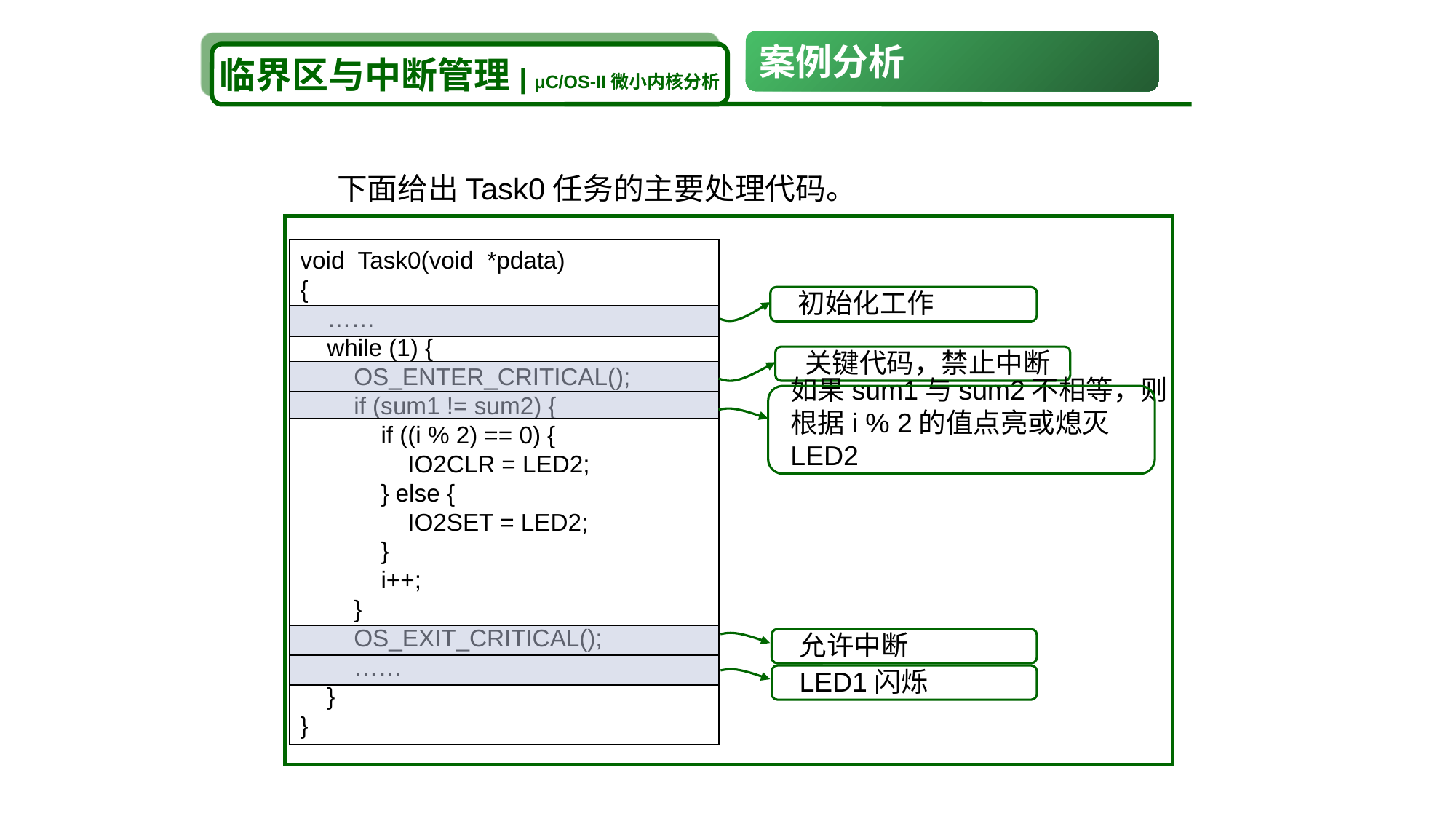

案例分析
#
临界区与中断管理| μC/OS-II微小内核分析

    下面给出Task0任务的主要处理代码。

void  Task0(void  *pdata)
{
    ……
    while (1) {
        OS_ENTER_CRITICAL();
        if (sum1 != sum2) {
            if ((i % 2) == 0) {
                IO2CLR = LED2;
            } else {
                IO2SET = LED2;
            }
            i++;
        }
        OS_EXIT_CRITICAL();
        ……
    }
}
初始化工作

关键代码，禁止中断

如果sum1与sum2不相等，则根据i % 2的值点亮或熄灭LED2

允许中断

LED1闪烁